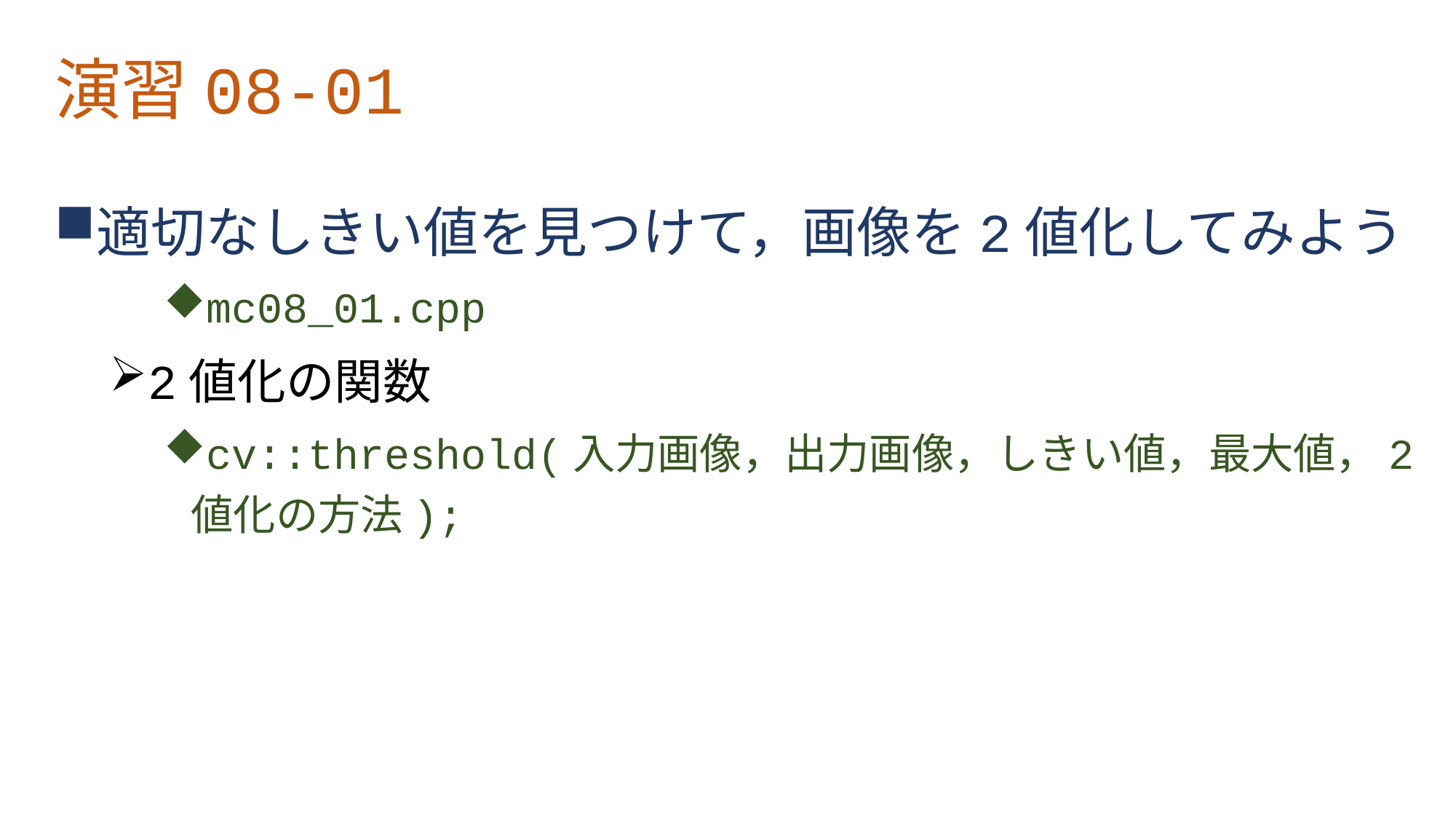

# 演習08-01
適切なしきい値を見つけて，画像を2値化してみよう
mc08_01.cpp
2値化の関数
cv::threshold(入力画像，出力画像，しきい値，最大値，2値化の方法);